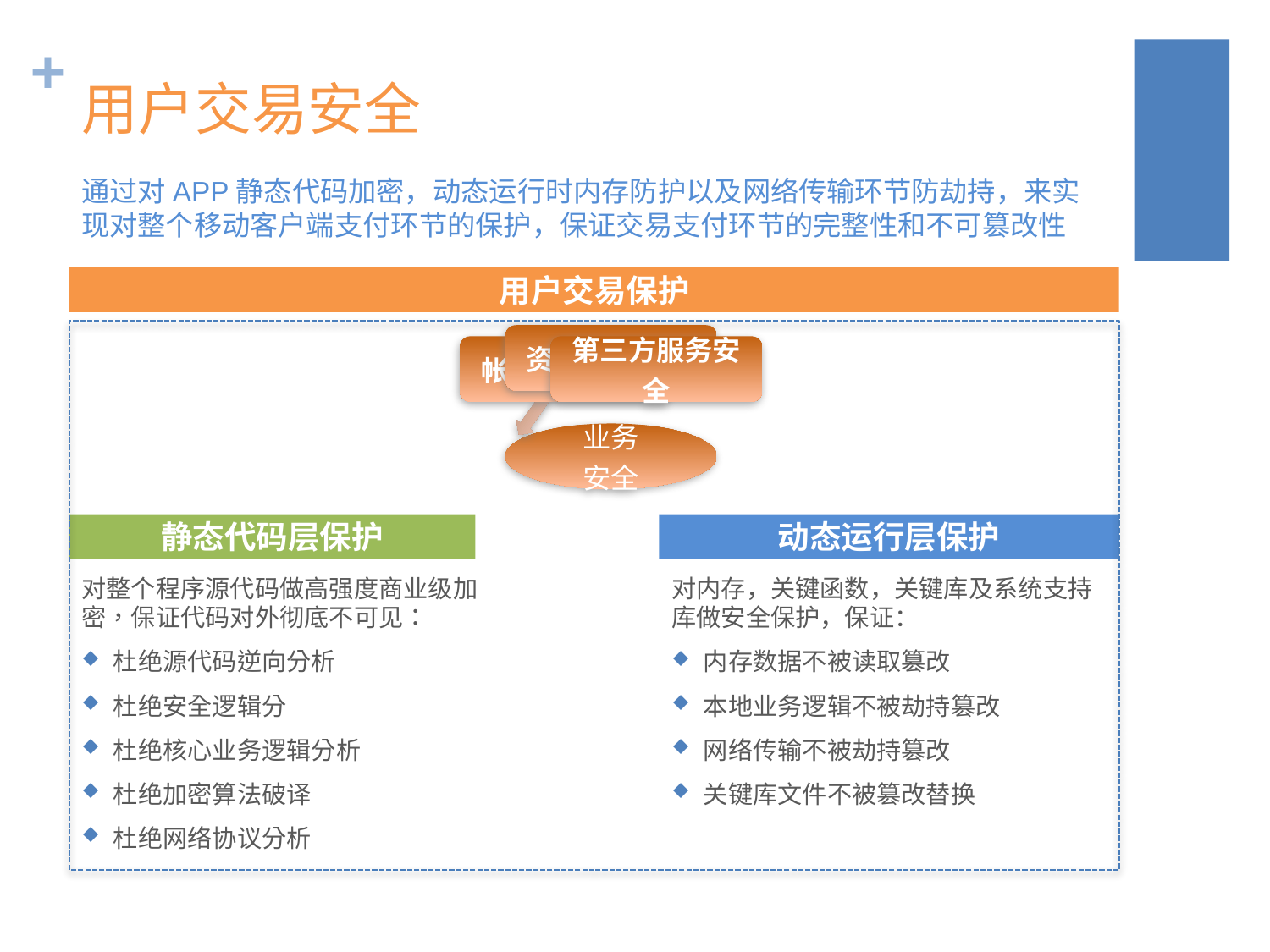

# 用户交易安全
通过对APP静态代码加密，动态运行时内存防护以及网络传输环节防劫持，来实现对整个移动客户端支付环节的保护，保证交易支付环节的完整性和不可篡改性
用户交易保护

帐户信息安全
资金交易安全
业务
安全
静态代码层保护
动态运行层保护
对整个程序源代码做高强度商业级加密，保证代码对外彻底不可见：
杜绝源代码逆向分析
杜绝安全逻辑分
杜绝核心业务逻辑分析
杜绝加密算法破译
杜绝网络协议分析
对内存，关键函数，关键库及系统支持库做安全保护，保证：
内存数据不被读取篡改
本地业务逻辑不被劫持篡改
网络传输不被劫持篡改
关键库文件不被篡改替换